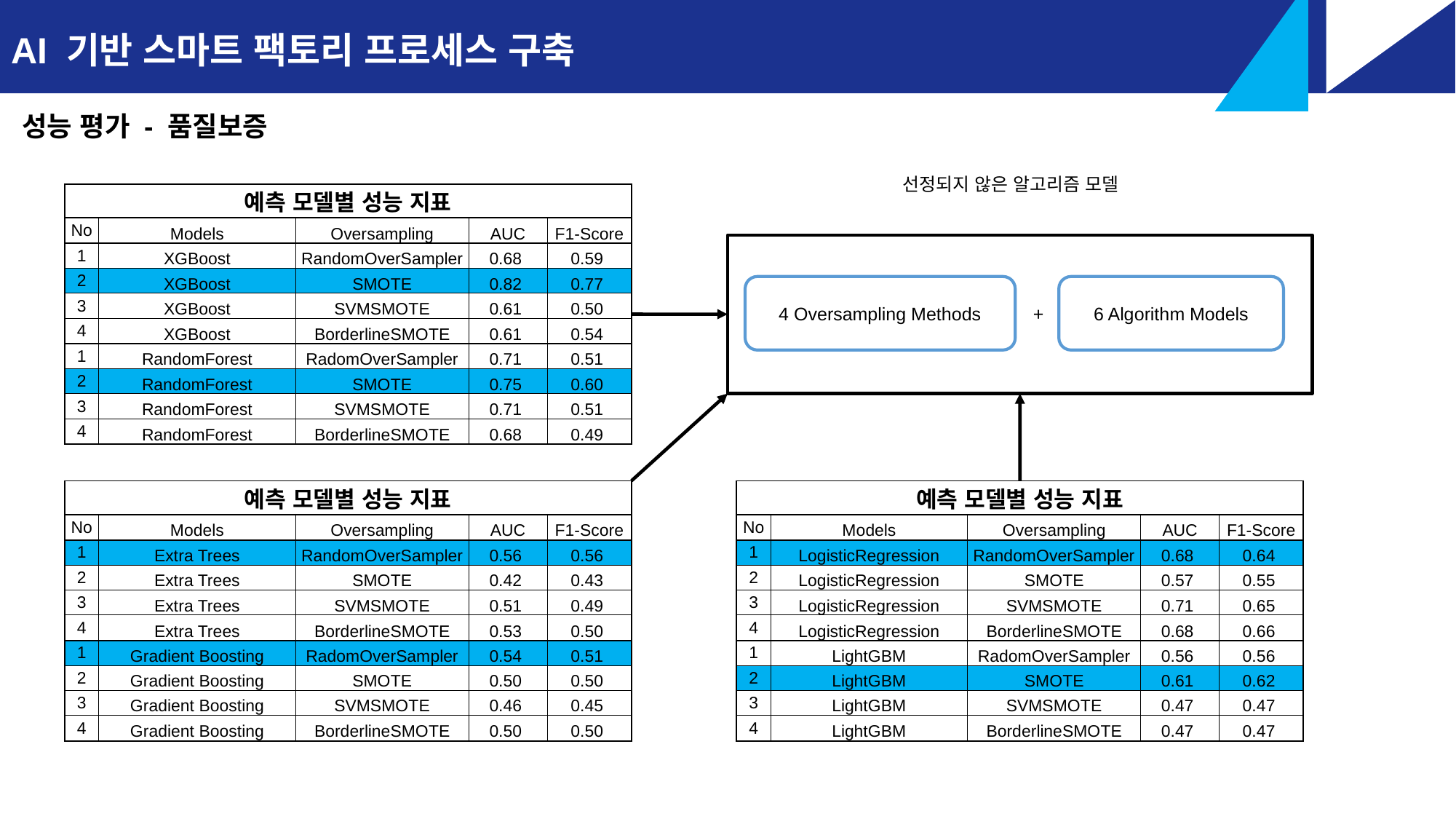

AI 기반 스마트 팩토리 프로세스 구축

성능 평가 - 품질보증
선정되지 않은 알고리즘 모델
| 예측 모델별 성능 지표 |  |  |  |  |
| --- | --- | --- | --- | --- |
| No | Models | Oversampling | AUC | F1-Score |
| 1 | XGBoost | RandomOverSampler | 0.68 | 0.59 |
| 2 | XGBoost | SMOTE | 0.82 | 0.77 |
| 3 | XGBoost | SVMSMOTE | 0.61 | 0.50 |
| 4 | XGBoost | BorderlineSMOTE | 0.61 | 0.54 |
| 1 | RandomForest | RadomOverSampler | 0.71 | 0.51 |
| 2 | RandomForest | SMOTE | 0.75 | 0.60 |
| 3 | RandomForest | SVMSMOTE | 0.71 | 0.51 |
| 4 | RandomForest | BorderlineSMOTE | 0.68 | 0.49 |

6 Algorithm Models
4 Oversampling Methods
+
| 예측 모델별 성능 지표 |  |  |  |  |
| --- | --- | --- | --- | --- |
| No | Models | Oversampling | AUC | F1-Score |
| 1 | Extra Trees | RandomOverSampler | 0.56 | 0.56 |
| 2 | Extra Trees | SMOTE | 0.42 | 0.43 |
| 3 | Extra Trees | SVMSMOTE | 0.51 | 0.49 |
| 4 | Extra Trees | BorderlineSMOTE | 0.53 | 0.50 |
| 1 | Gradient Boosting | RadomOverSampler | 0.54 | 0.51 |
| 2 | Gradient Boosting | SMOTE | 0.50 | 0.50 |
| 3 | Gradient Boosting | SVMSMOTE | 0.46 | 0.45 |
| 4 | Gradient Boosting | BorderlineSMOTE | 0.50 | 0.50 |
| 예측 모델별 성능 지표 |  |  |  |  |
| --- | --- | --- | --- | --- |
| No | Models | Oversampling | AUC | F1-Score |
| 1 | LogisticRegression | RandomOverSampler | 0.68 | 0.64 |
| 2 | LogisticRegression | SMOTE | 0.57 | 0.55 |
| 3 | LogisticRegression | SVMSMOTE | 0.71 | 0.65 |
| 4 | LogisticRegression | BorderlineSMOTE | 0.68 | 0.66 |
| 1 | LightGBM | RadomOverSampler | 0.56 | 0.56 |
| 2 | LightGBM | SMOTE | 0.61 | 0.62 |
| 3 | LightGBM | SVMSMOTE | 0.47 | 0.47 |
| 4 | LightGBM | BorderlineSMOTE | 0.47 | 0.47 |